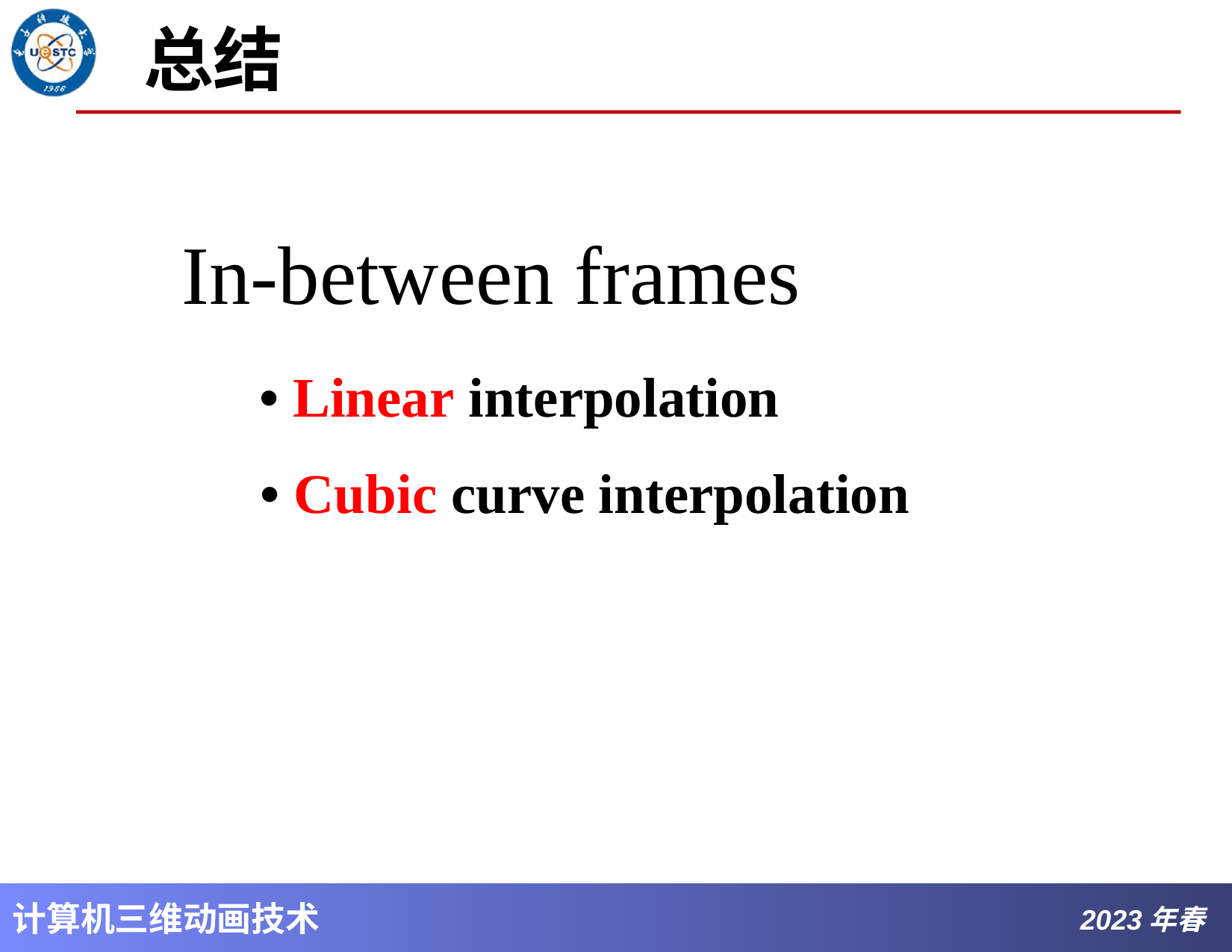

# 总结
In-between frames
• Linear interpolation
• Cubic curve interpolation